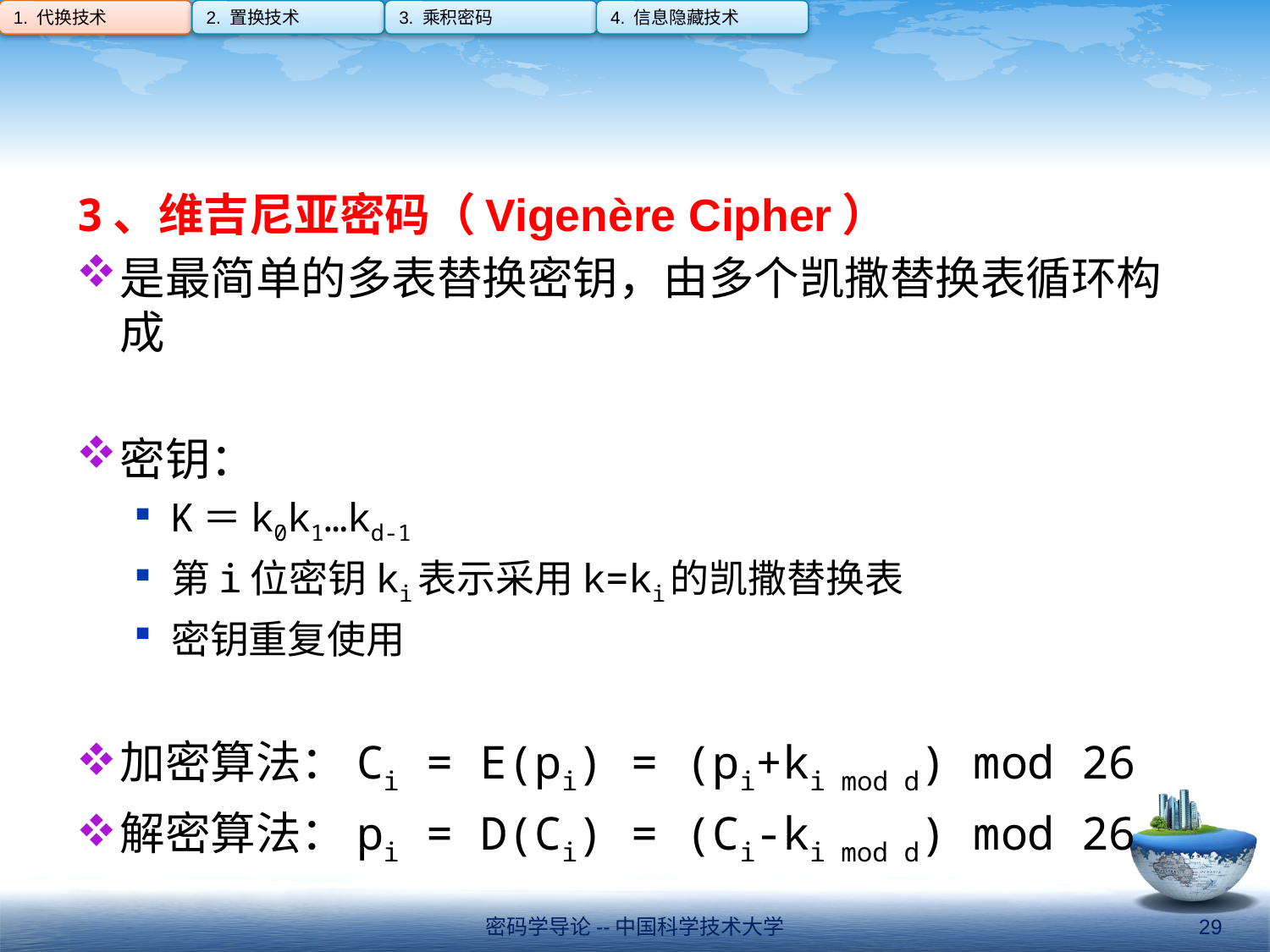

1. 代换技术
2. 置换技术
3. 乘积密码
4. 信息隐藏技术
#
3、维吉尼亚密码（Vigenère Cipher）
是最简单的多表替换密钥，由多个凯撒替换表循环构成

密钥：
K＝k0k1…kd-1
第i位密钥ki表示采用k=ki的凯撒替换表
密钥重复使用

加密算法：Ci = E(pi) = (pi+ki mod d) mod 26
解密算法：pi = D(Ci) = (Ci-ki mod d) mod 26

密码学导论--中国科学技术大学
29